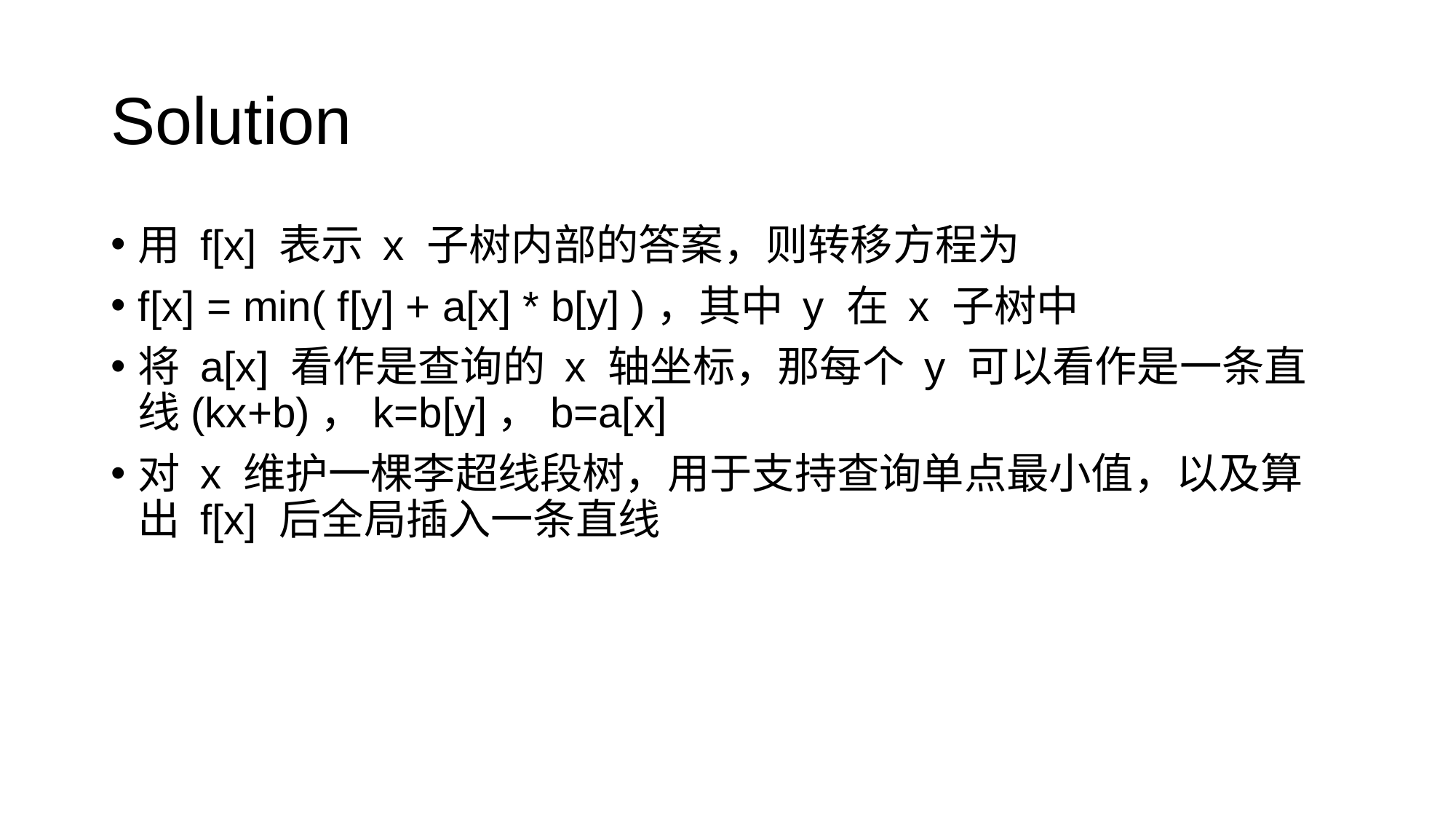

# Solution
用 f[x] 表示 x 子树内部的答案，则转移方程为
f[x] = min( f[y] + a[x] * b[y] )，其中 y 在 x 子树中
将 a[x] 看作是查询的 x 轴坐标，那每个 y 可以看作是一条直线(kx+b)，k=b[y]，b=a[x]
对 x 维护一棵李超线段树，用于支持查询单点最小值，以及算出 f[x] 后全局插入一条直线